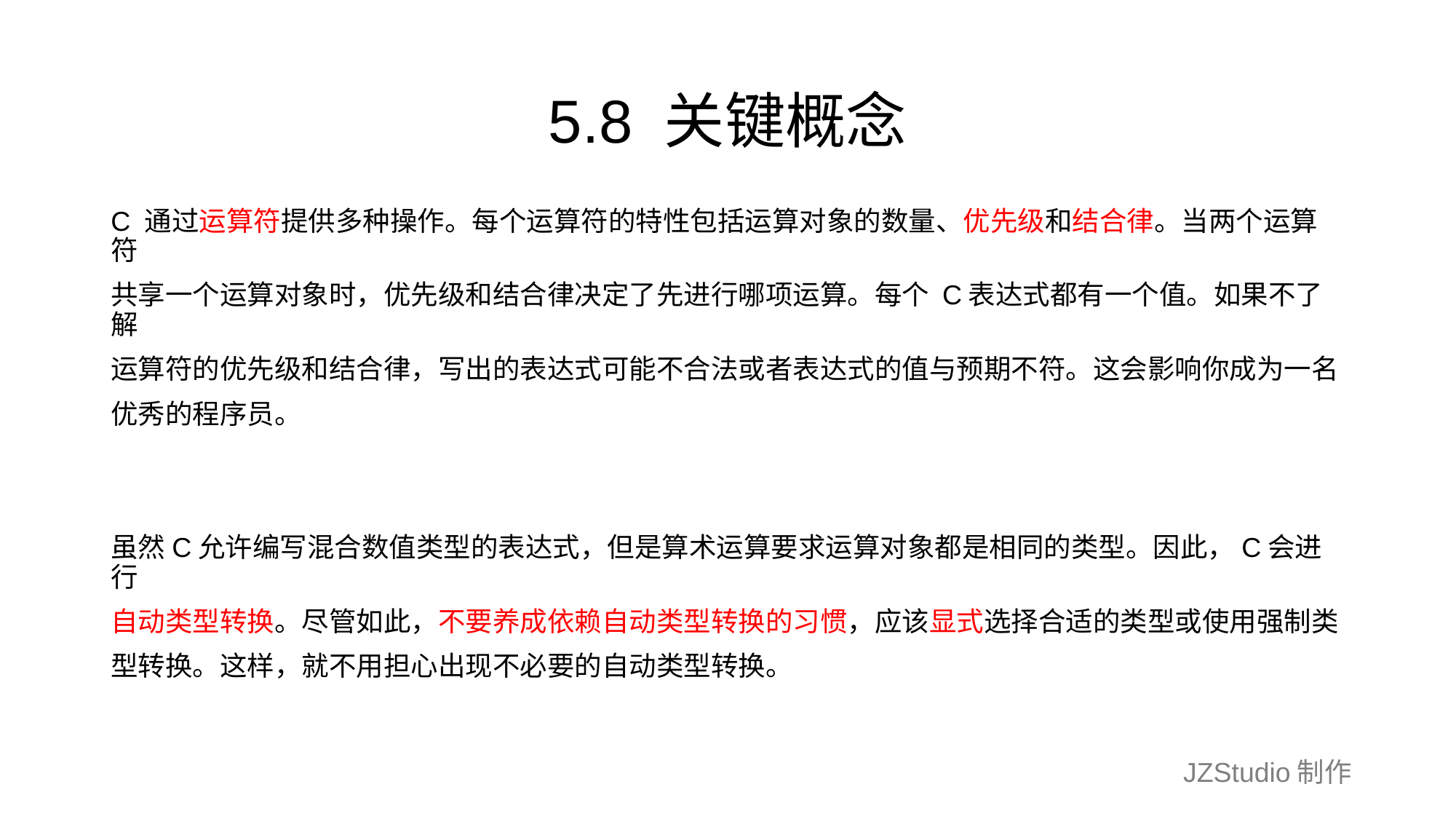

# 5.8 关键概念
C 通过运算符提供多种操作。每个运算符的特性包括运算对象的数量、优先级和结合律。当两个运算符
共享一个运算对象时，优先级和结合律决定了先进行哪项运算。每个 C表达式都有一个值。如果不了解
运算符的优先级和结合律，写出的表达式可能不合法或者表达式的值与预期不符。这会影响你成为一名
优秀的程序员。

虽然C允许编写混合数值类型的表达式，但是算术运算要求运算对象都是相同的类型。因此，C会进行
自动类型转换。尽管如此，不要养成依赖自动类型转换的习惯，应该显式选择合适的类型或使用强制类
型转换。这样，就不用担心出现不必要的自动类型转换。